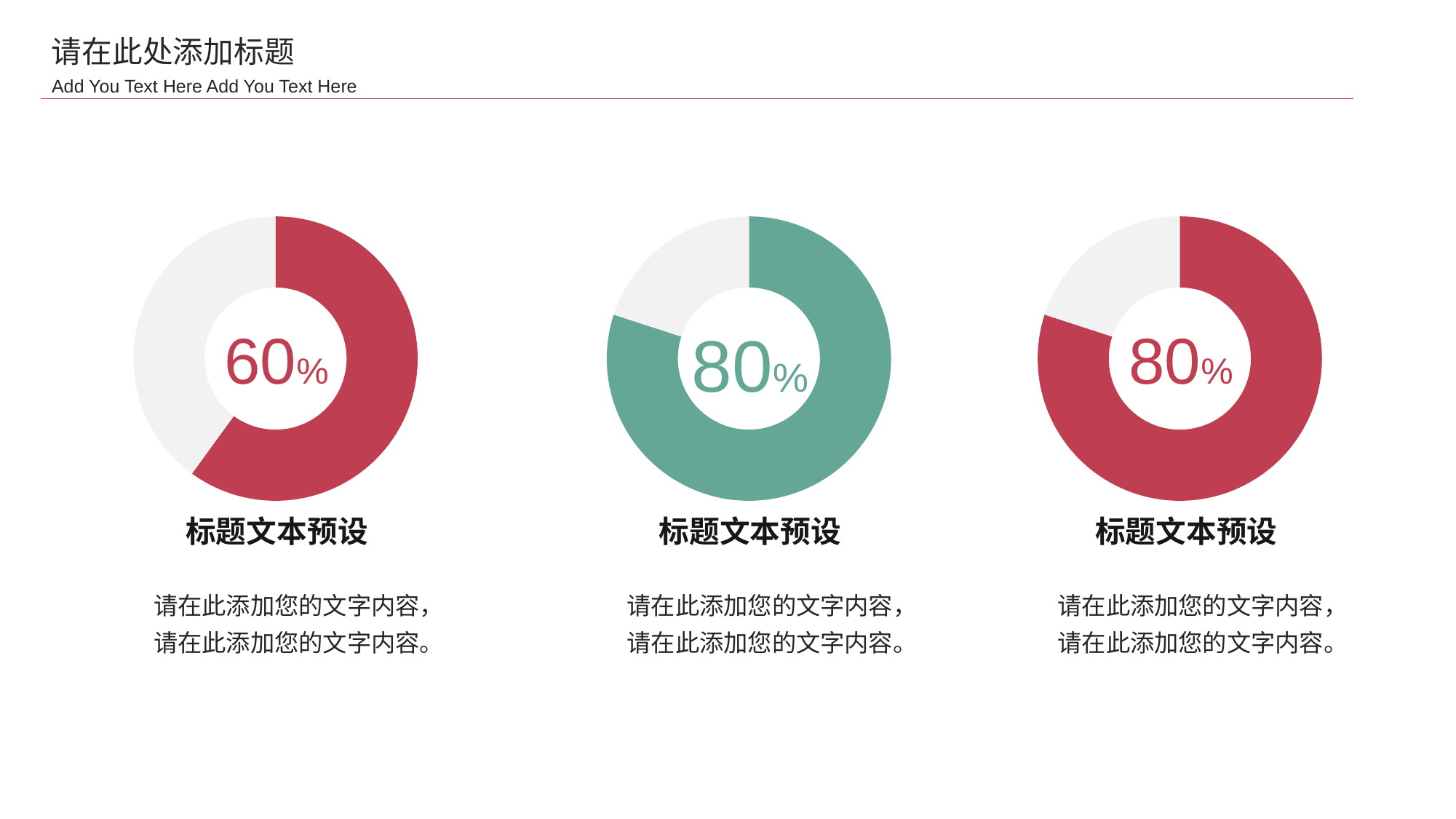

请在此处添加标题
Add You Text Here Add You Text Here

### Chart

| Category | 销售额 |
|---|---|
| 第一季度 | 6.0 |
| 第二季度 | 4.0 |
60%

### Chart

| Category | 销售额 |
|---|---|
| 第一季度 | 8.0 |
| 第二季度 | 2.0 |
80%
标题文本预设
请在此添加您的文字内容，请在此添加您的文字内容。

### Chart

| Category | 销售额 |
|---|---|
| 第一季度 | 8.0 |
| 第二季度 | 2.0 |
80%
标题文本预设
请在此添加您的文字内容，请在此添加您的文字内容。
标题文本预设
请在此添加您的文字内容，请在此添加您的文字内容。